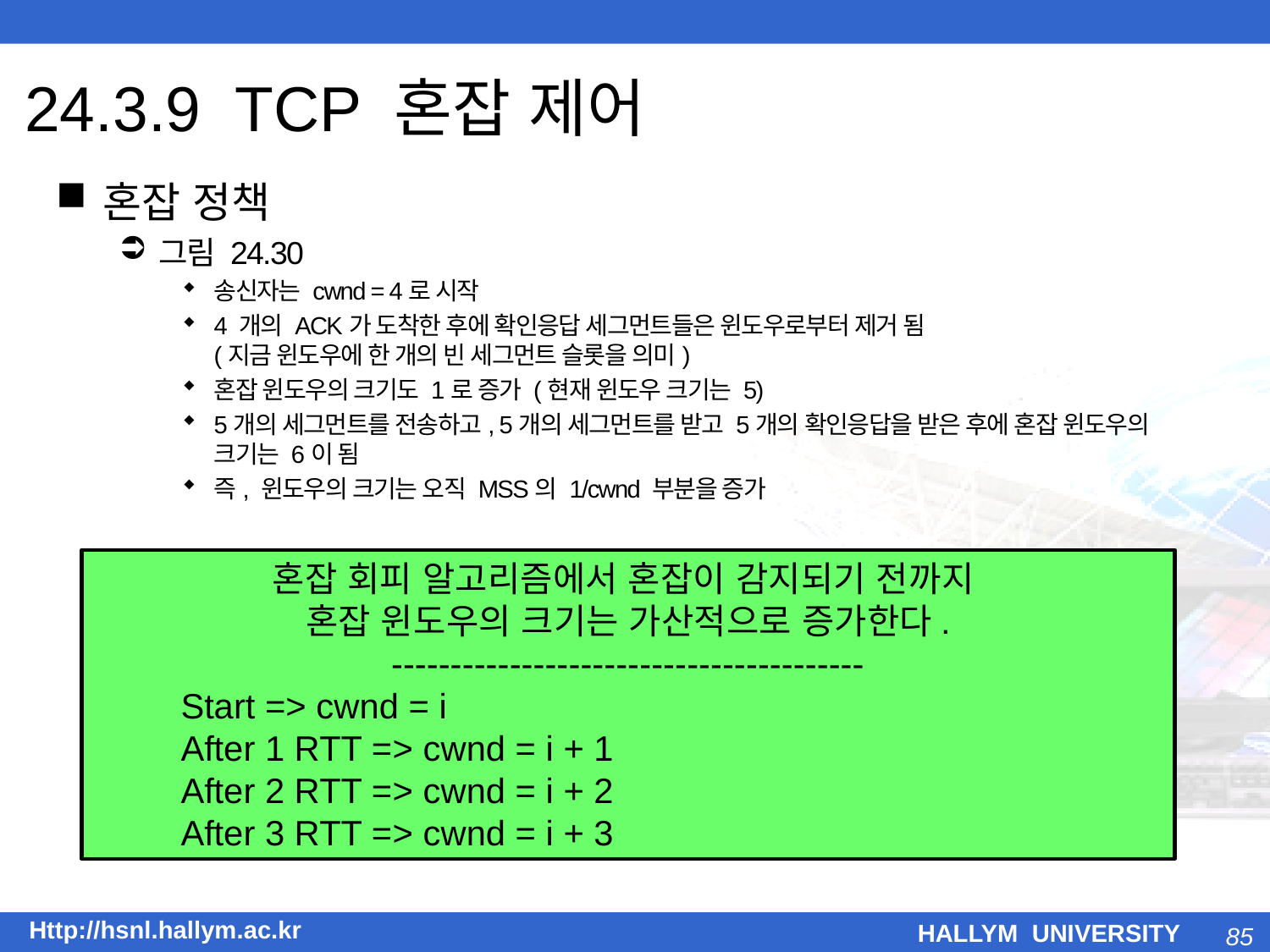

# 24.3.9  TCP 혼잡 제어
혼잡 정책
그림 24.30
송신자는 cwnd = 4로 시작
4 개의 ACK가 도착한 후에 확인응답 세그먼트들은 윈도우로부터 제거 됨
(지금 윈도우에 한 개의 빈 세그먼트 슬롯을 의미)
혼잡 윈도우의 크기도 1로 증가 (현재 윈도우 크기는 5)
5개의 세그먼트를 전송하고, 5개의 세그먼트를 받고 5개의 확인응답을 받은 후에 혼잡 윈도우의 크기는 6이 됨
즉, 윈도우의 크기는 오직 MSS의 1/cwnd 부분을 증가
혼잡 회피 알고리즘에서 혼잡이 감지되기 전까지
혼잡 윈도우의 크기는 가산적으로 증가한다.
----------------------------------------
Start => cwnd = i
After 1 RTT => cwnd = i + 1
After 2 RTT => cwnd = i + 2
After 3 RTT => cwnd = i + 3
85